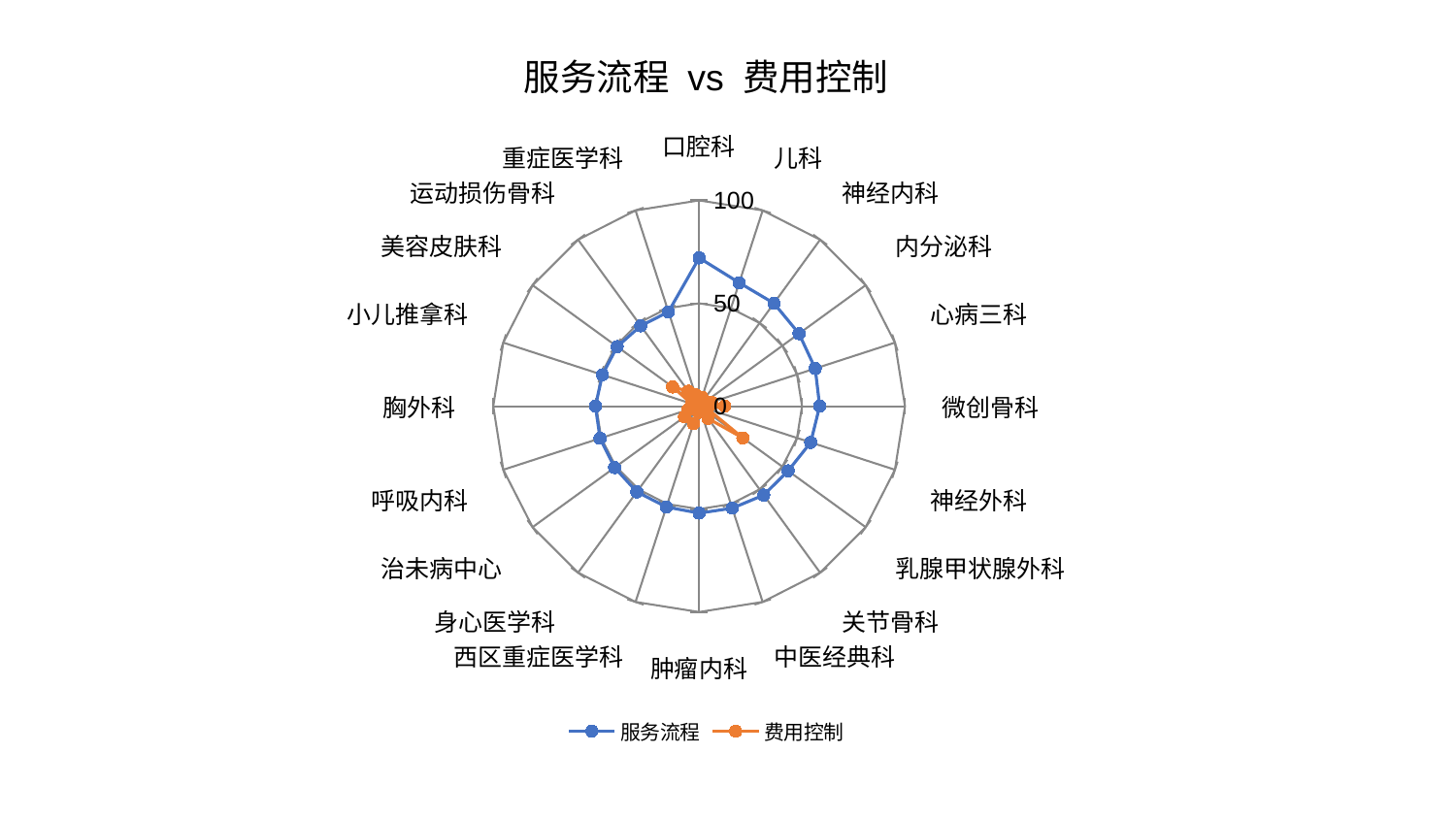

### Chart: 服务流程 vs 费用控制

| Category | 服务流程 | 费用控制 |
|---|---|---|
| 口腔科 | 72.06650300660205 | 4.455694856533453 |
| 儿科 | 63.0644415547862 | 4.558337693387511 |
| 神经内科 | 61.813598434654594 | 2.7600475723940594 |
| 内分泌科 | 59.99562267547736 | 3.054036772238092 |
| 心病三科 | 59.317837750281186 | 6.283890127544348 |
| 微创骨科 | 58.565737665445106 | 12.34195163569311 |
| 神经外科 | 57.003136243526015 | 4.297960681852468 |
| 乳腺甲状腺外科 | 53.45619360568958 | 26.253419267144242 |
| 关节骨科 | 53.38901610240846 | 7.372120373295337 |
| 中医经典科 | 52.12048285874284 | 2.9208925232823337 |
| 肿瘤内科 | 51.94967899684676 | 2.983906653987707 |
| 西区重症医学科 | 51.51414878051307 | 8.944514870537926 |
| 身心医学科 | 51.44787124449769 | 2.1432192926916427 |
| 治未病中心 | 50.75302219730621 | 8.787499311379301 |
| 呼吸内科 | 50.58085438909234 | 5.833174329791312 |
| 胸外科 | 50.37189937336622 | 2.598553396269057 |
| 小儿推拿科 | 49.39914561045856 | 3.84905932308271 |
| 美容皮肤科 | 49.231804717610956 | 15.897425333607274 |
| 运动损伤骨科 | 48.26270642594781 | 8.969092690333902 |
| 重症医学科 | 48.209397511038084 | 5.836781568527682 |
62